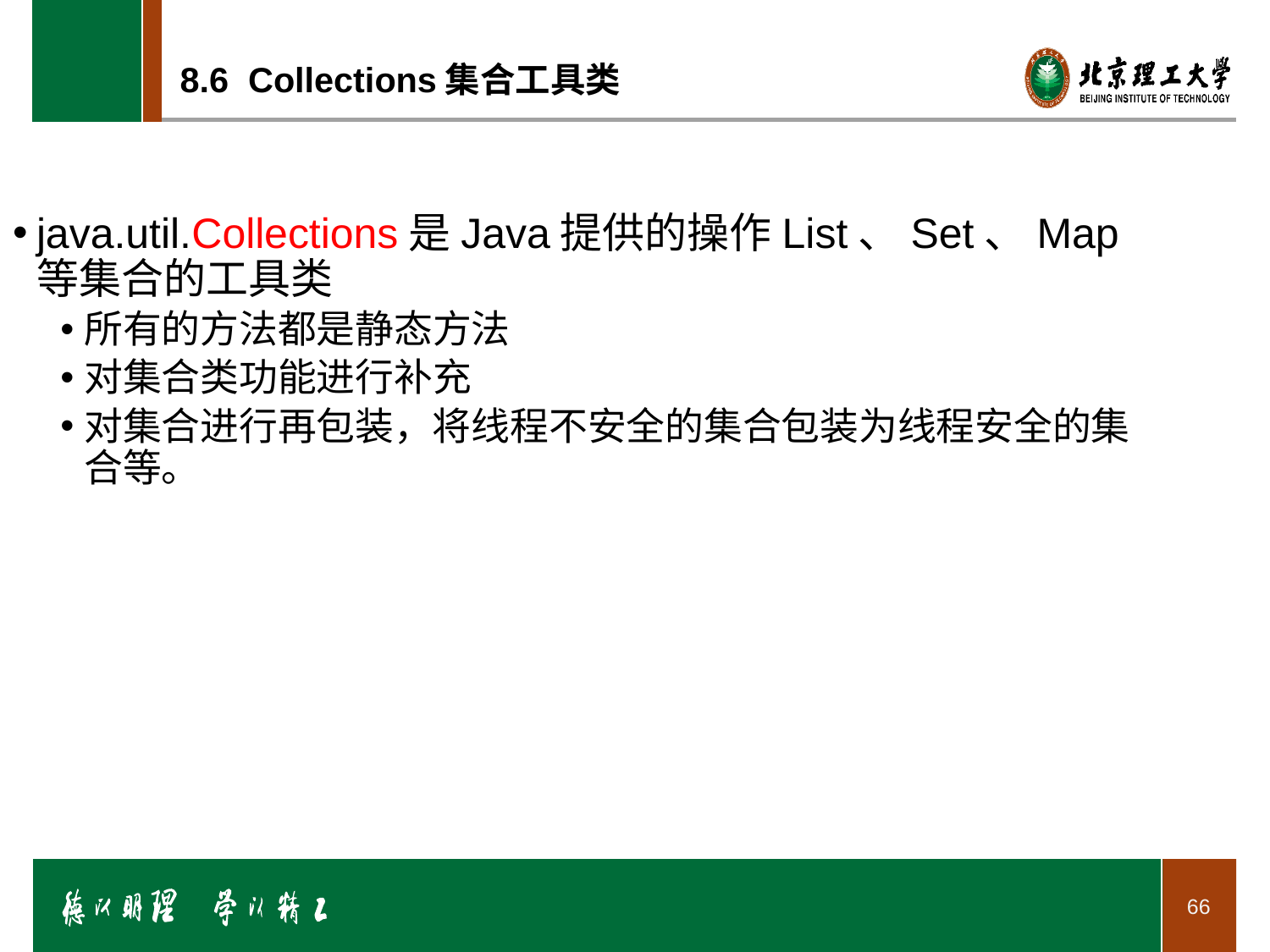

# 8.6  Collections集合工具类
java.util.Collections是Java提供的操作List、Set、Map等集合的工具类
所有的方法都是静态方法
对集合类功能进行补充
对集合进行再包装，将线程不安全的集合包装为线程安全的集合等。